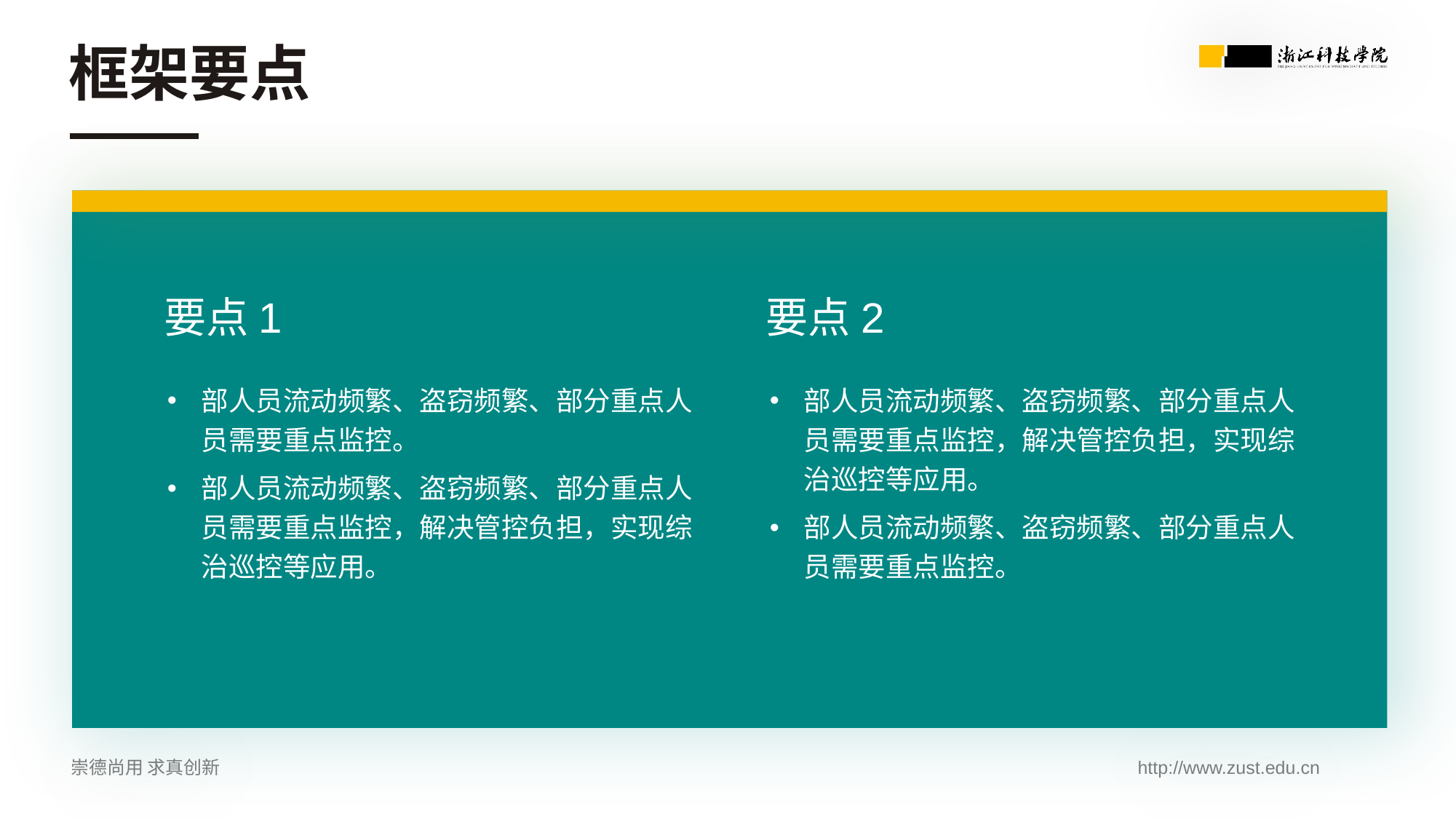

框架要点
要点1
要点2
部人员流动频繁、盗窃频繁、部分重点人员需要重点监控。
部人员流动频繁、盗窃频繁、部分重点人员需要重点监控，解决管控负担，实现综治巡控等应用。
部人员流动频繁、盗窃频繁、部分重点人员需要重点监控，解决管控负担，实现综治巡控等应用。
部人员流动频繁、盗窃频繁、部分重点人员需要重点监控。